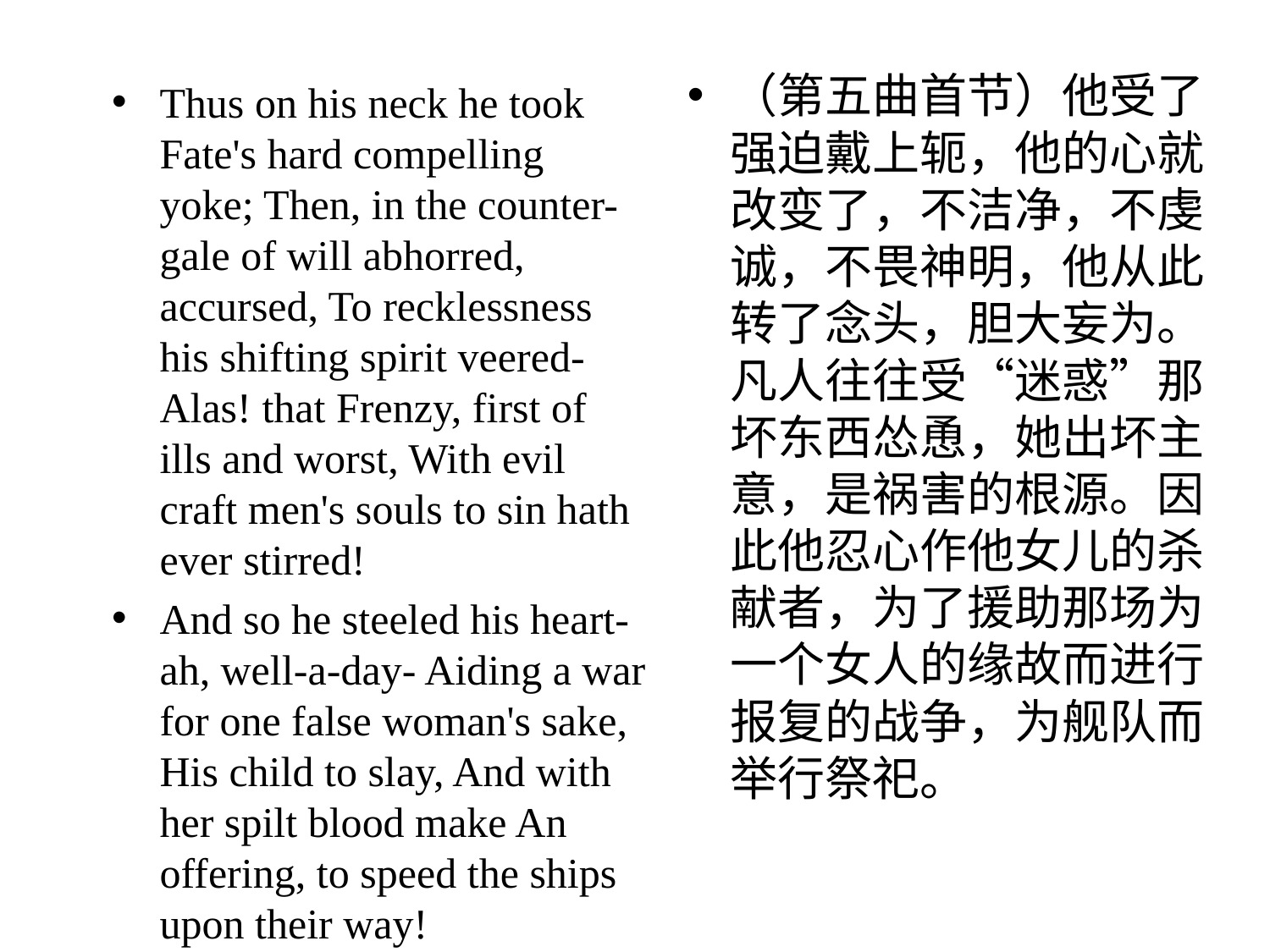

（第五曲首节）他受了强迫戴上轭，他的心就改变了，不洁净，不虔诚，不畏神明，他从此转了念头，胆大妄为。凡人往往受“迷惑”那坏东西怂恿，她出坏主意，是祸害的根源。因此他忍心作他女儿的杀献者，为了援助那场为一个女人的缘故而进行报复的战争，为舰队而举行祭祀。

Thus on his neck he took Fate's hard compelling yoke; Then, in the counter-gale of will abhorred, accursed, To recklessness his shifting spirit veered-Alas! that Frenzy, first of ills and worst, With evil craft men's souls to sin hath ever stirred!
And so he steeled his heart-ah, well-a-day- Aiding a war for one false woman's sake, His child to slay, And with her spilt blood make An offering, to speed the ships upon their way!